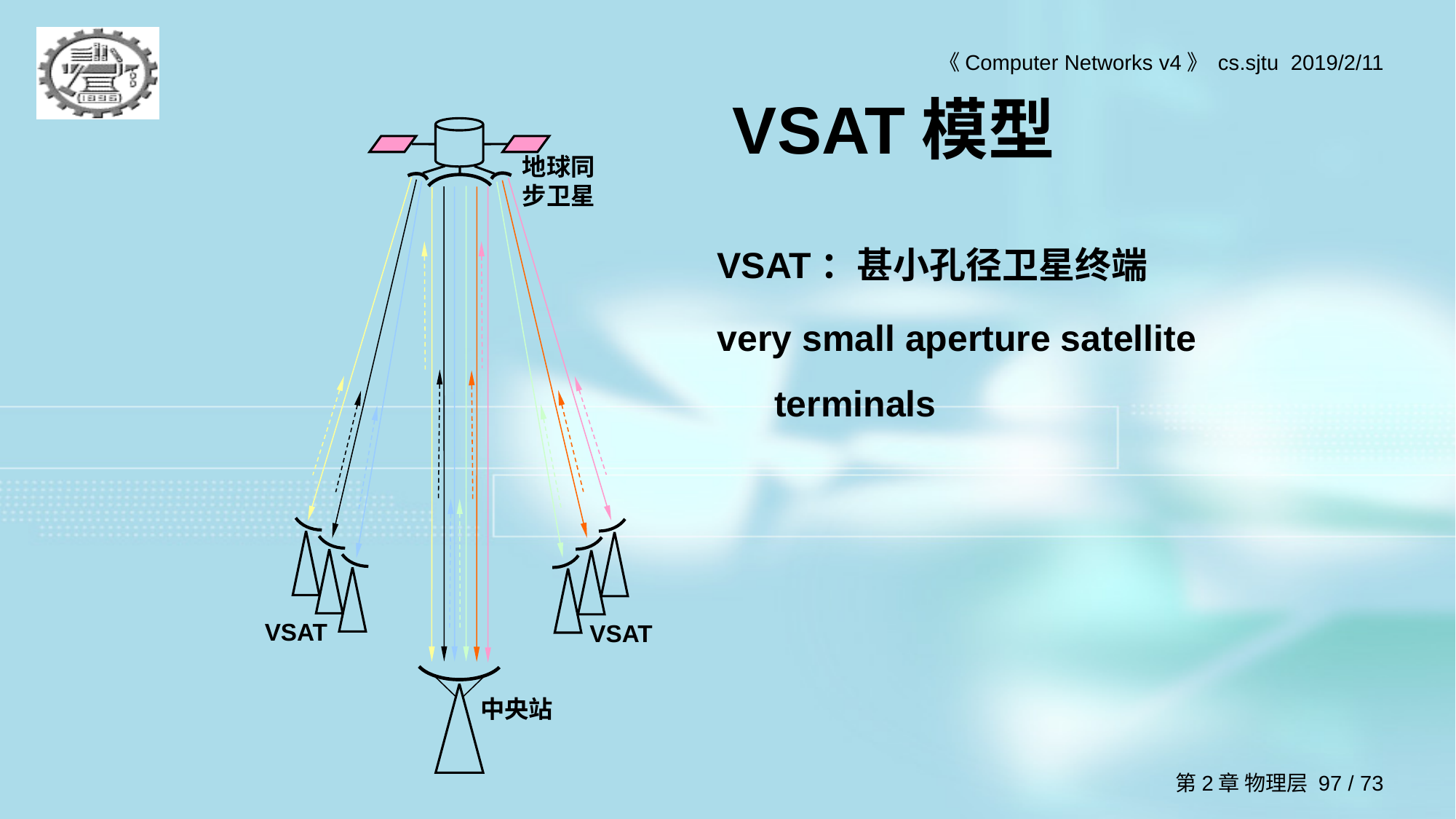

# VSAT模型

地球同步卫星

VSAT
VSAT
中央站
VSAT：甚小孔径卫星终端
very small aperture satellite terminals